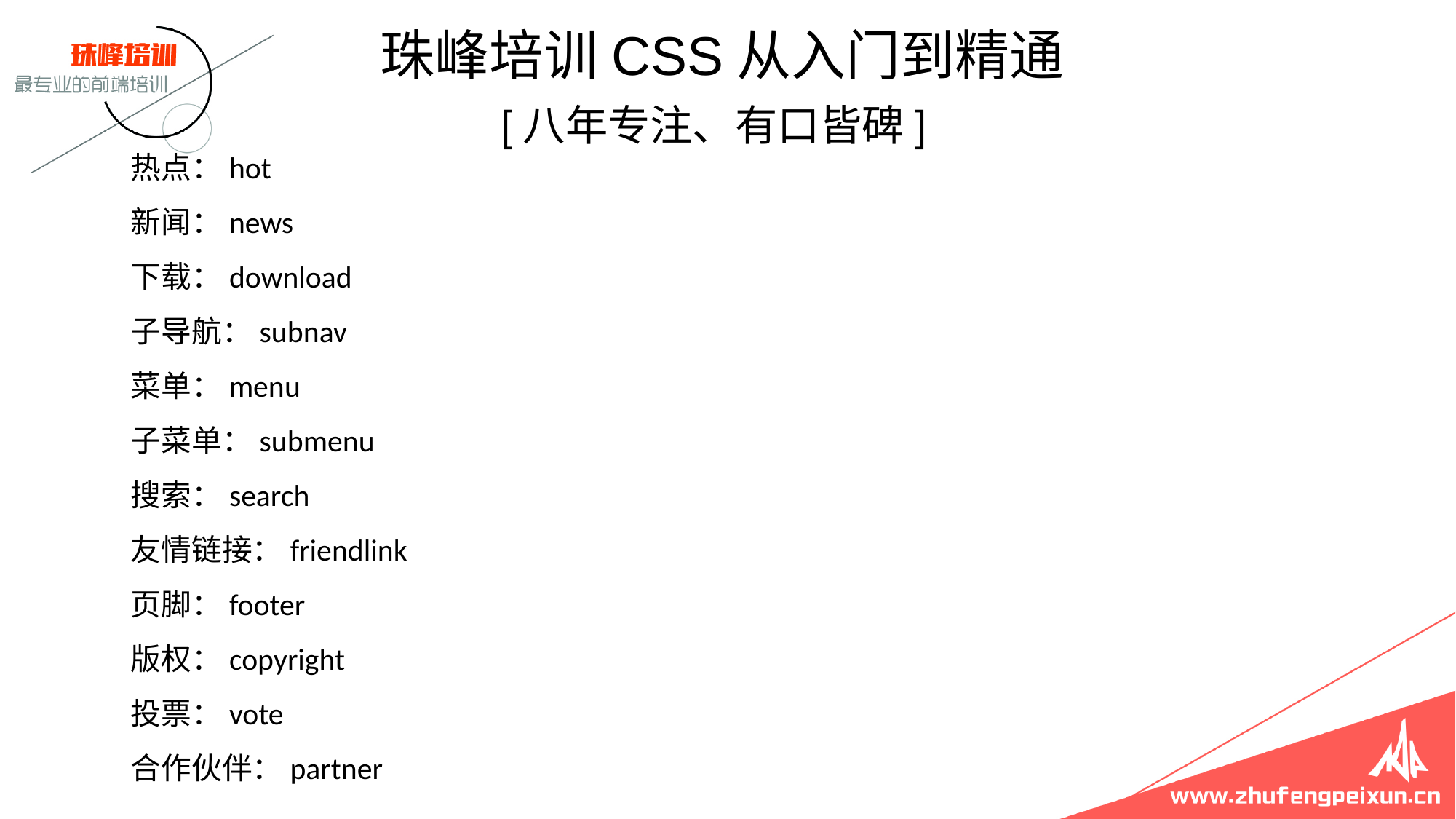

珠峰培训CSS从入门到精通
        [八年专注、有口皆碑]
# 热点：hot 新闻：news 下载：download 子导航：subnav 菜单：menu 子菜单：submenu 搜索：search 友情链接：friendlink 页脚：footer 版权：copyright 投票：vote 合作伙伴：partner